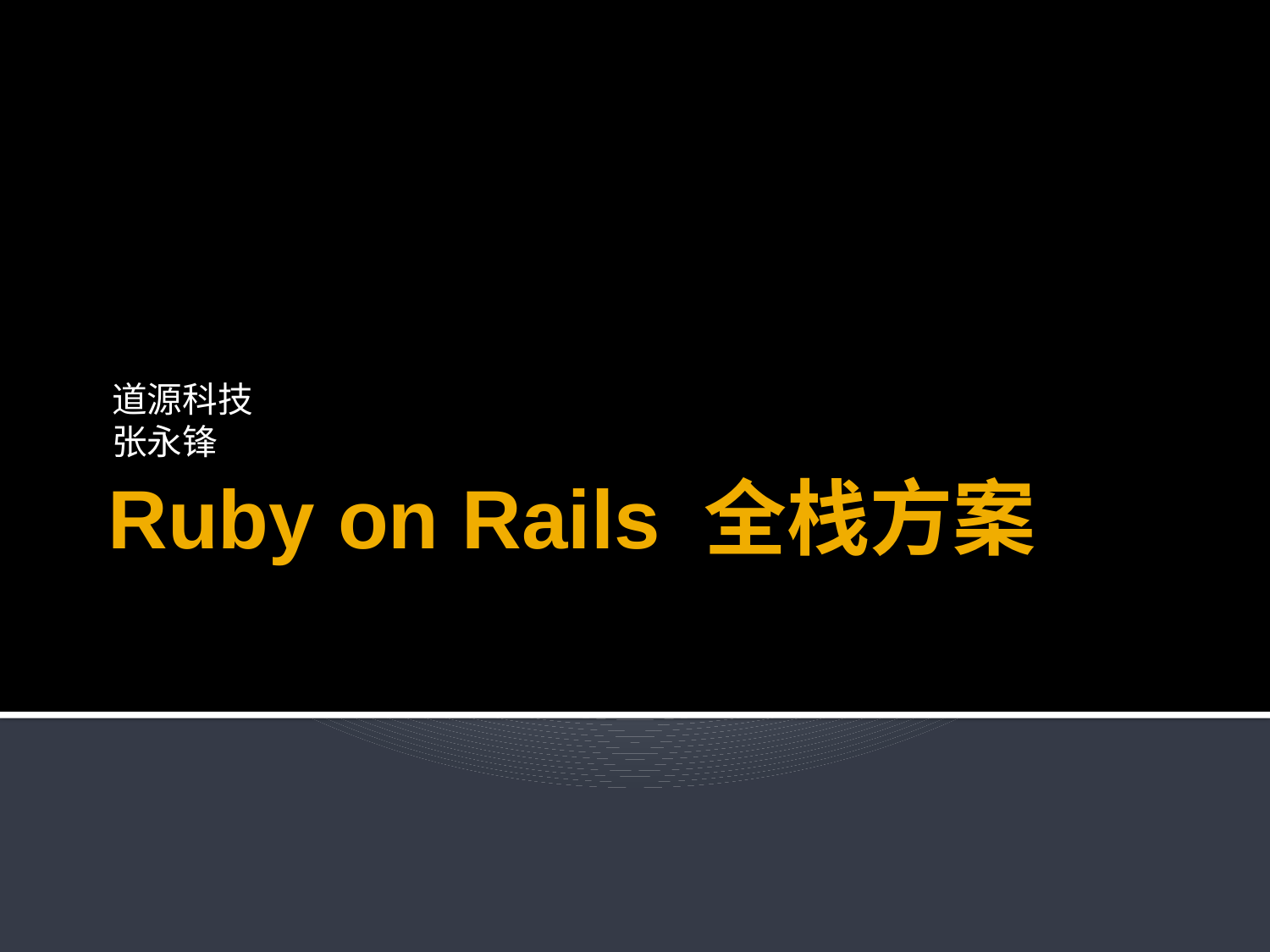

道源科技
张永锋
# Ruby on Rails 全栈方案